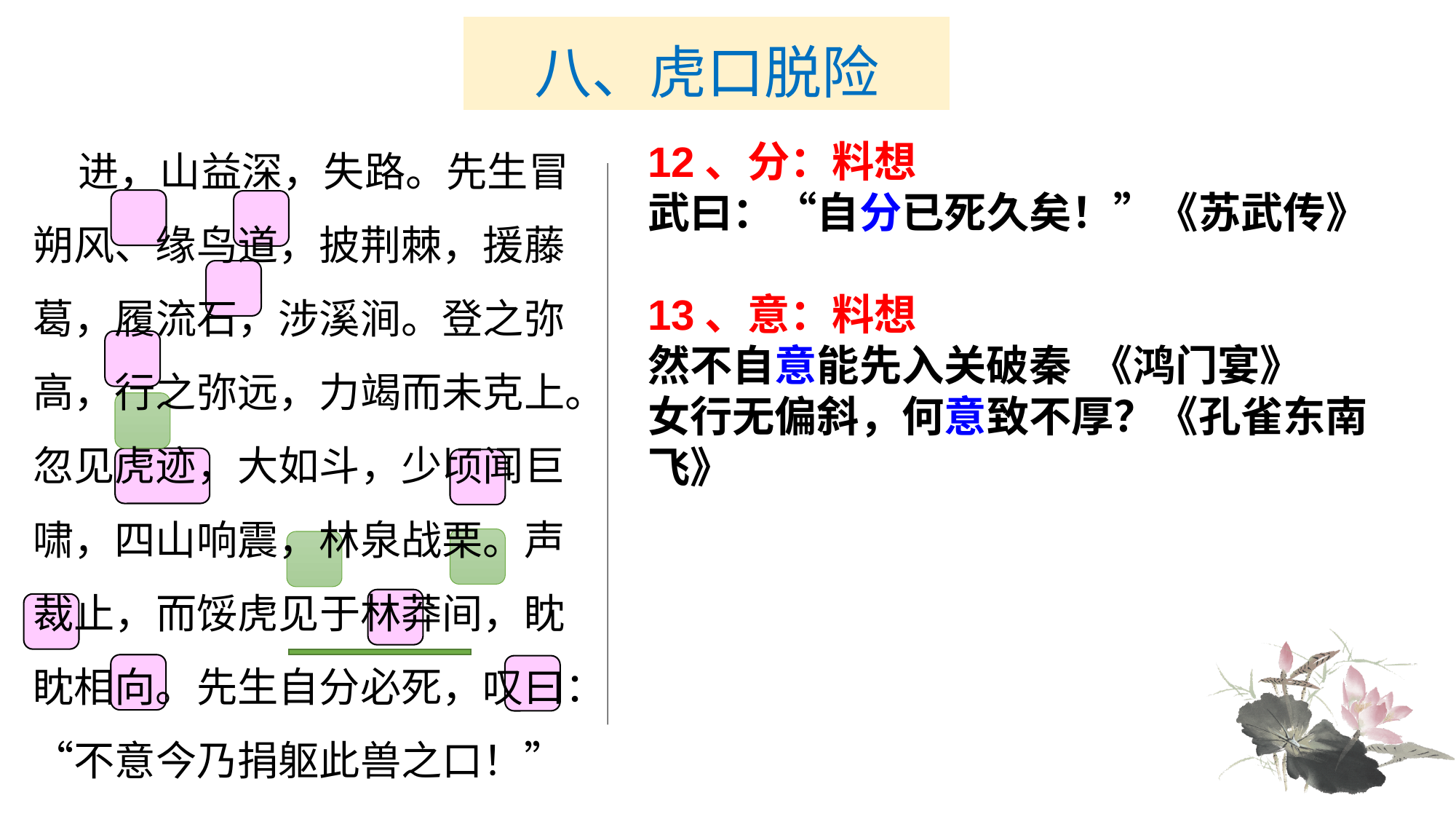

# 八、虎口脱险
    进，山益深，失路。先生冒朔风、缘鸟道，披荆棘，援藤葛，履流石，涉溪涧。登之弥高，行之弥远，力竭而未克上。忽见虎迹，大如斗，少顷闻巨啸，四山响震，林泉战栗。声裁止，而馁虎见于林莽间，眈眈相向。先生自分必死，叹曰：“不意今乃捐躯此兽之口！”
12、分：料想
武曰：“自分已死久矣！”《苏武传》

13、意：料想
然不自意能先入关破秦  《鸿门宴》
女行无偏斜，何意致不厚？《孔雀东南飞》